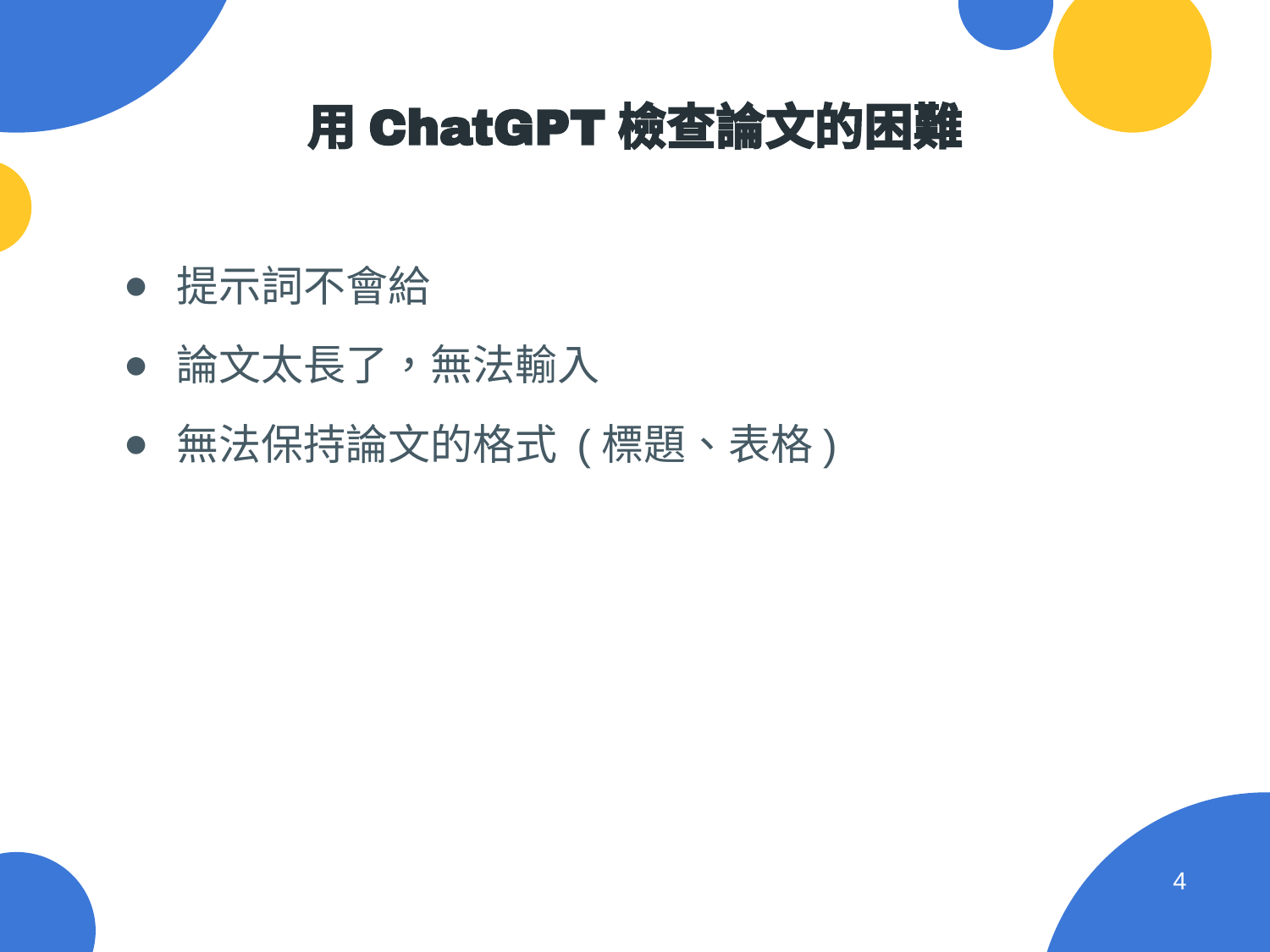

# 用ChatGPT檢查論文的困難
提示詞不會給
論文太長了，無法輸入
無法保持論文的格式 (標題、表格)

4